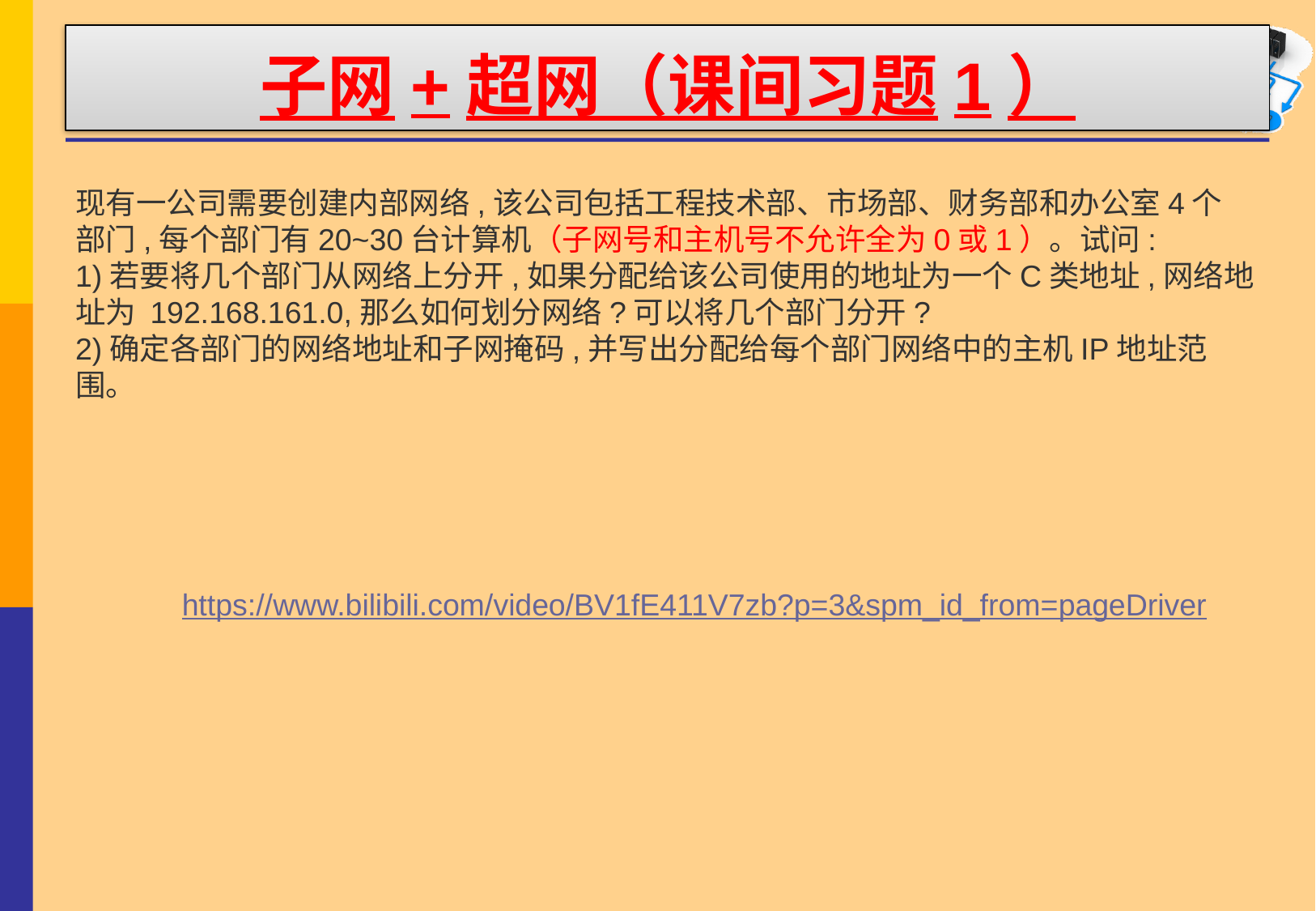

# 子网+超网（课间习题1）
现有一公司需要创建内部网络,该公司包括工程技术部、市场部、财务部和办公室4个
部门,每个部门有20~30台计算机（子网号和主机号不允许全为0或1）。试问:
1)若要将几个部门从网络上分开,如果分配给该公司使用的地址为一个C类地址,网络地址为 192.168.161.0,那么如何划分网络?可以将几个部门分开?
2)确定各部门的网络地址和子网掩码,并写出分配给每个部门网络中的主机IP地址范围。
https://www.bilibili.com/video/BV1fE411V7zb?p=3&spm_id_from=pageDriver